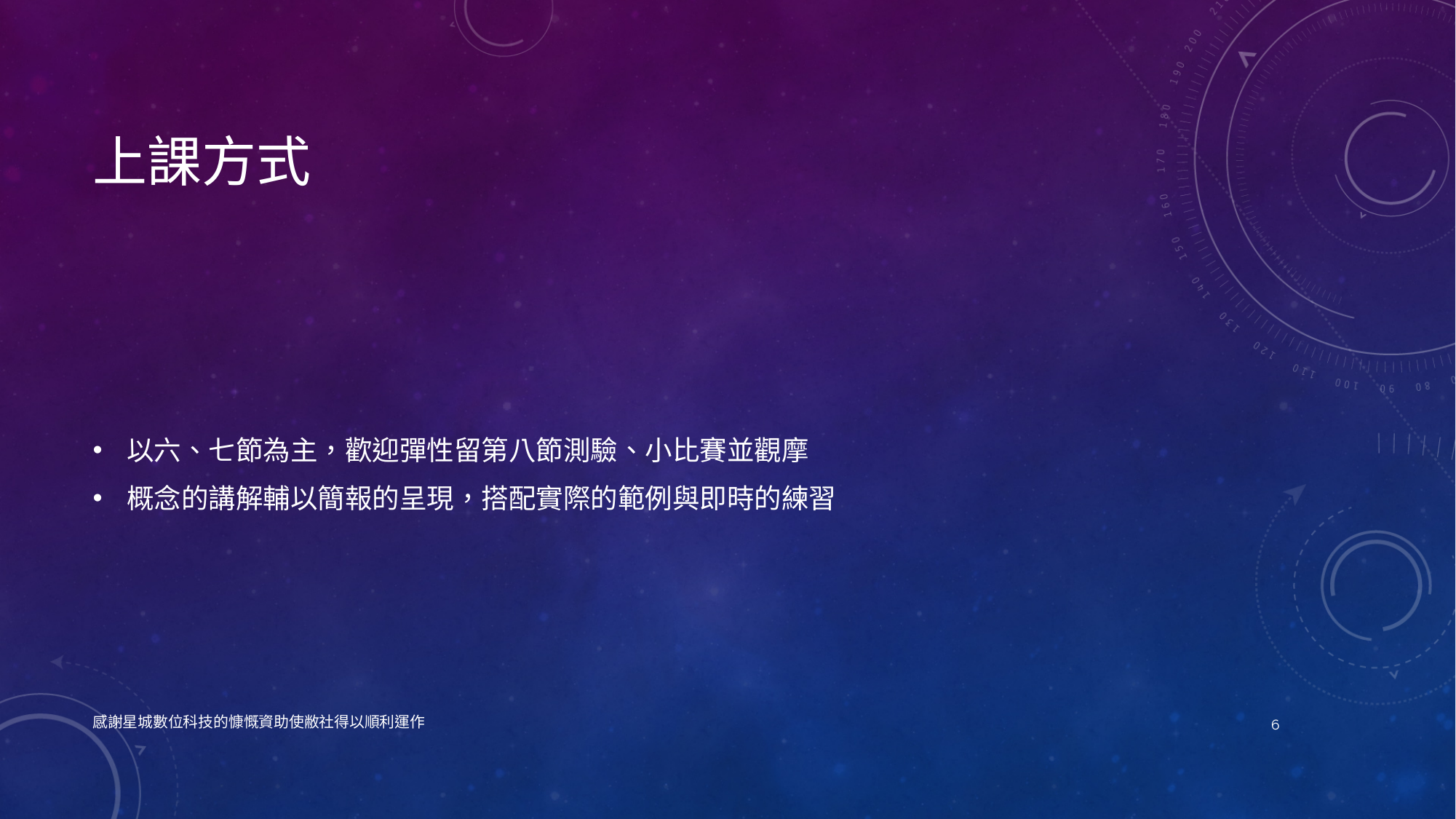

# 上課方式
以六、七節為主，歡迎彈性留第八節測驗、小比賽並觀摩
概念的講解輔以簡報的呈現，搭配實際的範例與即時的練習
感謝星城數位科技的慷慨資助使敝社得以順利運作
6